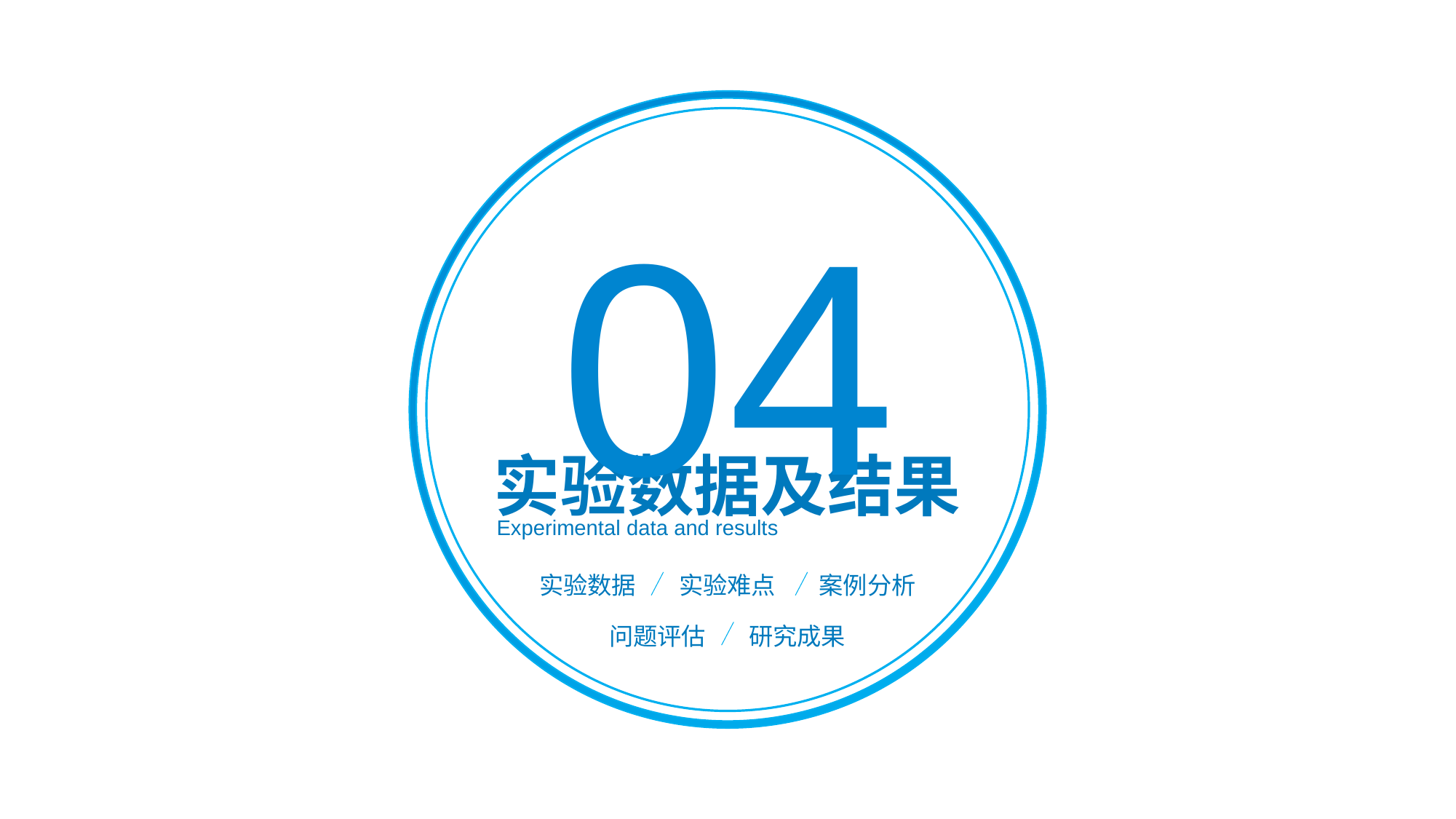

04

实验数据及结果
Experimental data and results
实验数据
实验难点
案例分析
问题评估
研究成果